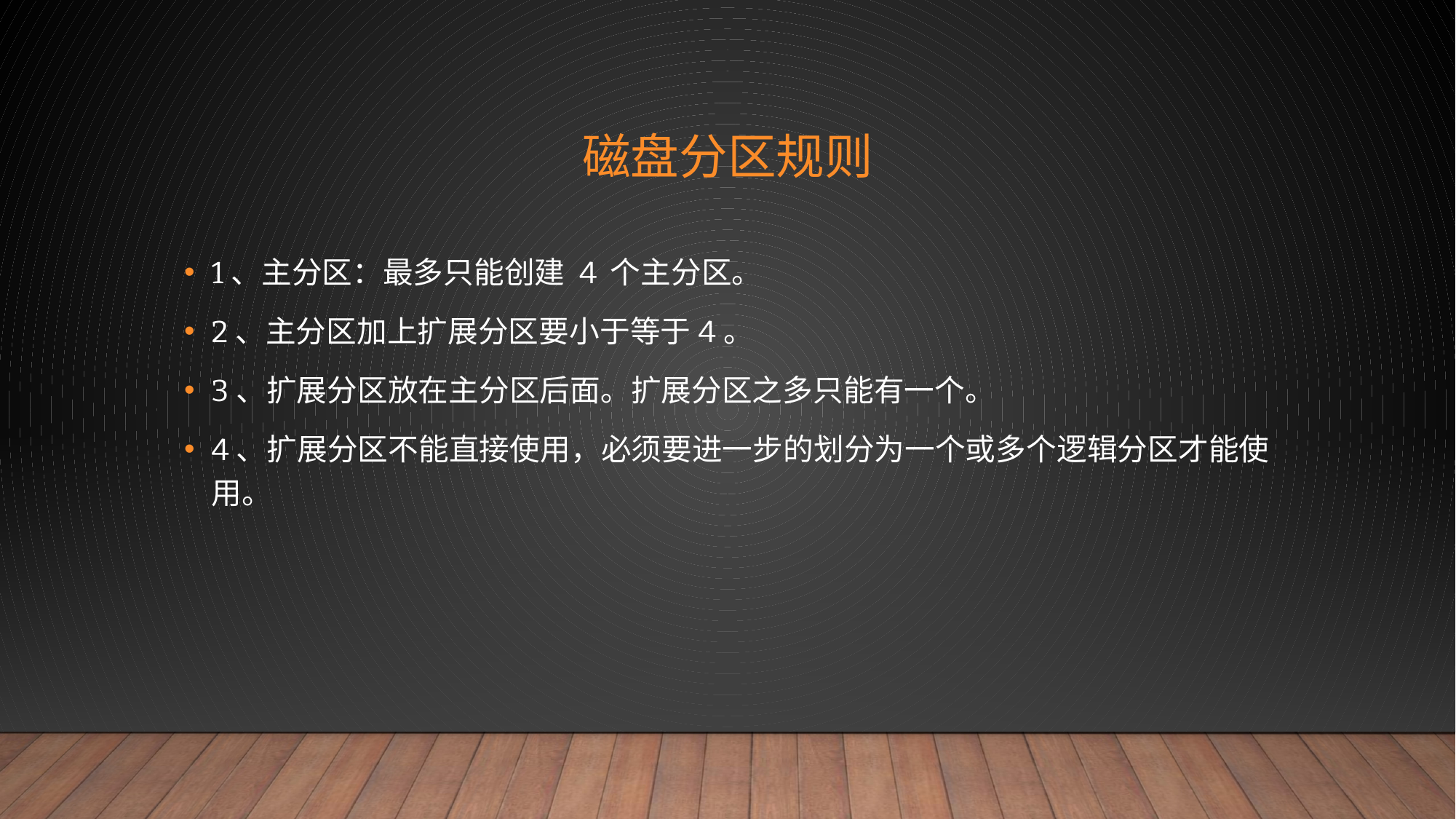

# 磁盘分区规则
1、主分区：最多只能创建 4 个主分区。
2、主分区加上扩展分区要小于等于4。
3、扩展分区放在主分区后面。扩展分区之多只能有一个。
4、扩展分区不能直接使用，必须要进一步的划分为一个或多个逻辑分区才能使用。